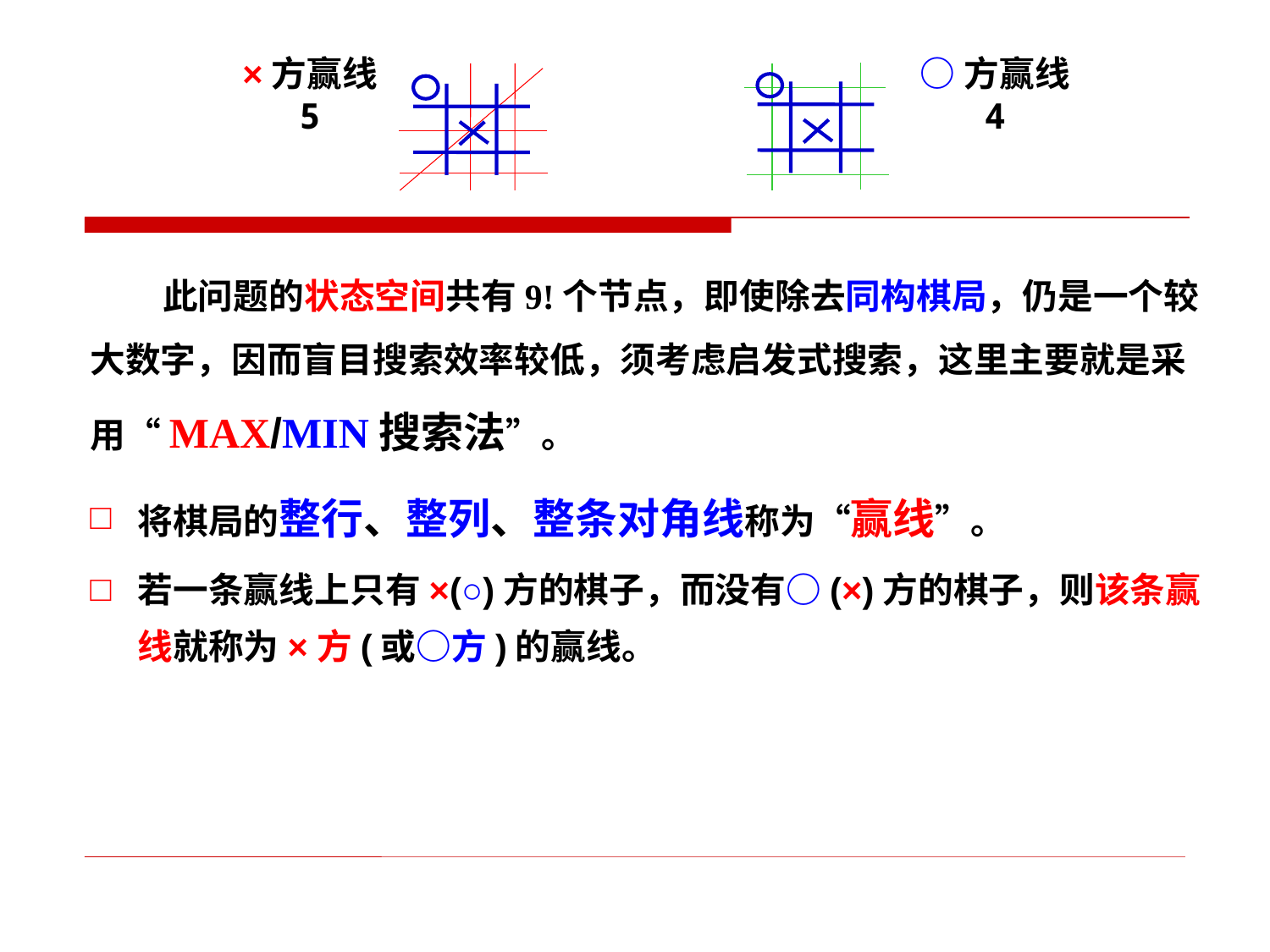

×方赢线
5
○方赢线
4

        此问题的状态空间共有9!个节点，即使除去同构棋局，仍是一个较大数字，因而盲目搜索效率较低，须考虑启发式搜索，这里主要就是采用“MAX/MIN搜索法”。
将棋局的整行、整列、整条对角线称为“赢线”。
若一条赢线上只有×(○)方的棋子，而没有○(×)方的棋子，则该条赢线就称为×方(或○方)的赢线。